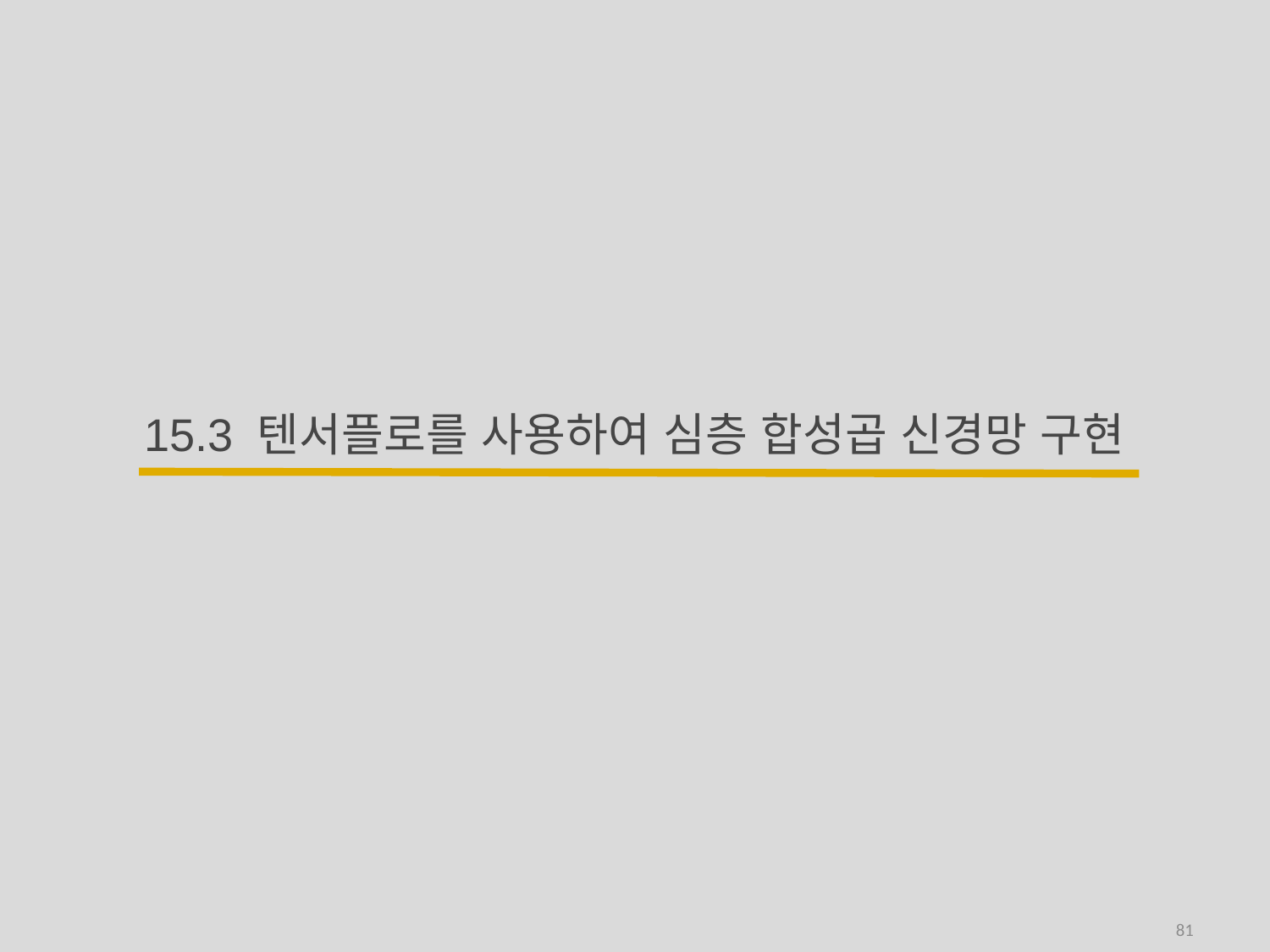

# 15.3 텐서플로를 사용하여 심층 합성곱 신경망 구현
81